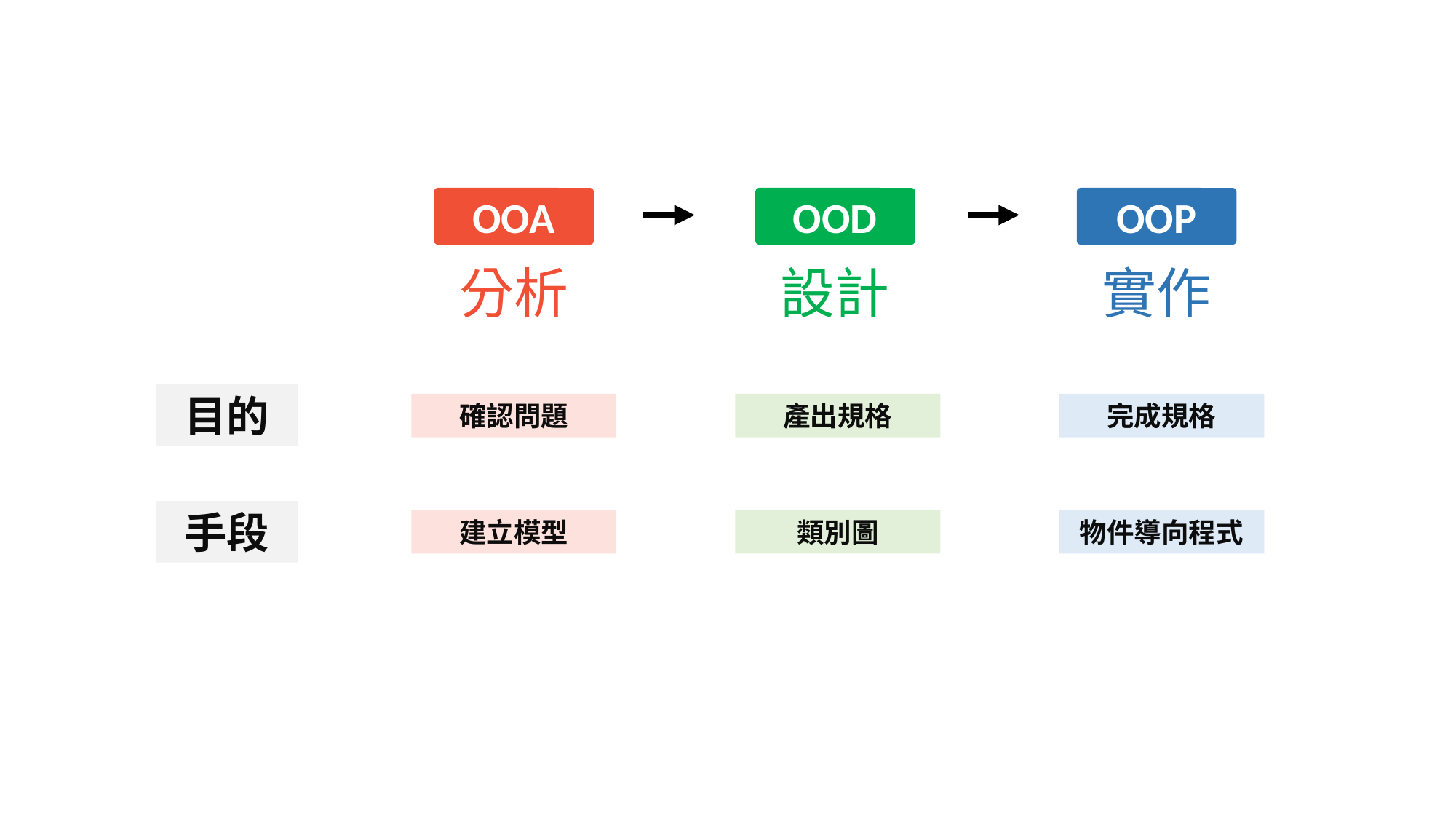

OOA
OOD
OOP
分析
設計
實作
目的
確認問題
產出規格
完成規格
手段
建立模型
類別圖
物件導向程式